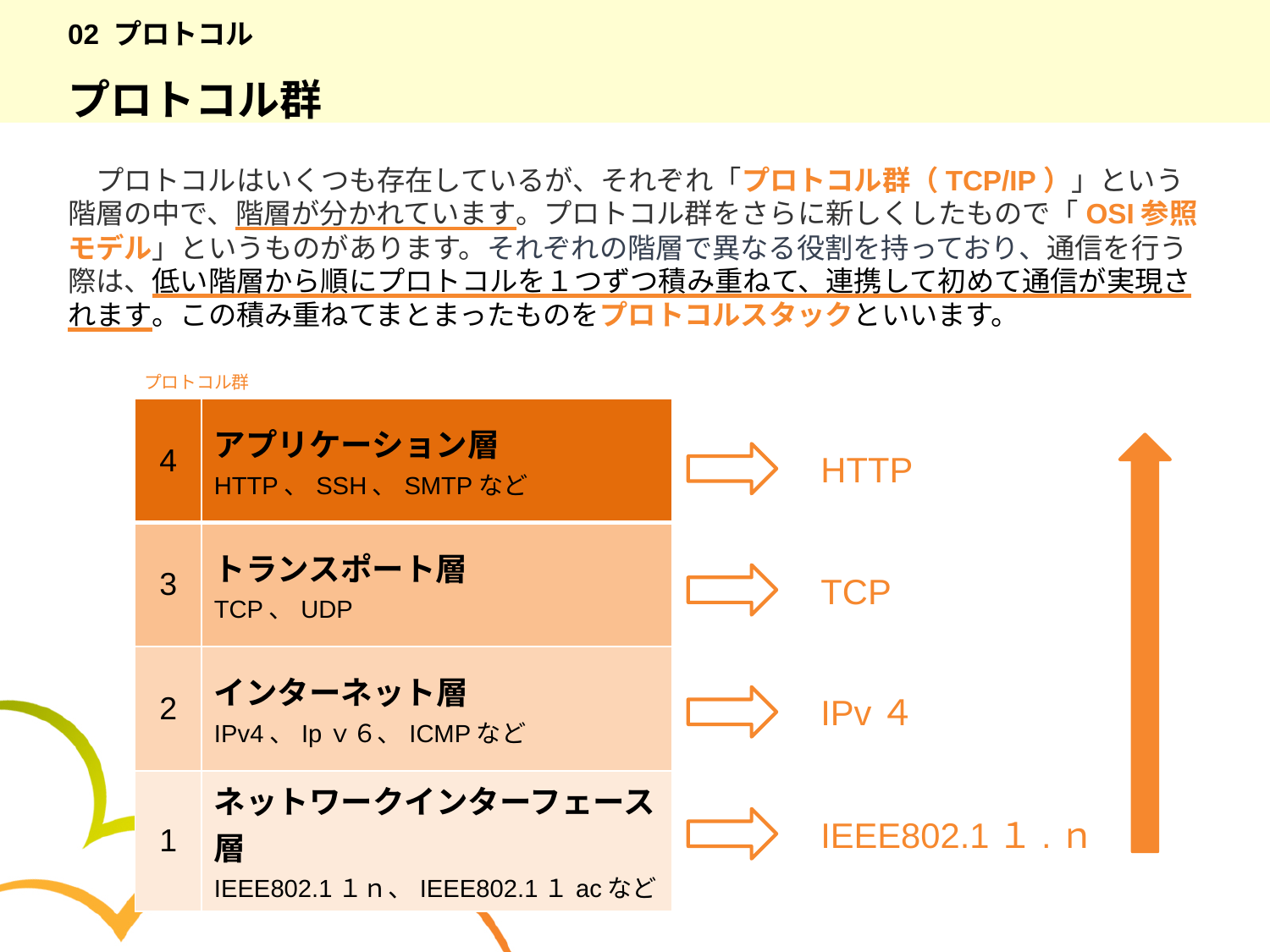

# 02 プロトコル
プロトコル群
　プロトコルはいくつも存在しているが、それぞれ「プロトコル群（TCP/IP）」という階層の中で、階層が分かれています。プロトコル群をさらに新しくしたもので「OSI参照モデル」というものがあります。それぞれの階層で異なる役割を持っており、通信を行う際は、低い階層から順にプロトコルを１つずつ積み重ねて、連携して初めて通信が実現されます。この積み重ねてまとまったものをプロトコルスタックといいます。
プロトコル群
| 4 | アプリケーション層 HTTP、SSH、SMTPなど |
| --- | --- |
| 3 | トランスポート層 TCP、UDP |
| 2 | インターネット層 IPv4、Ipｖ６、ICMPなど |
| 1 | ネットワークインターフェース層 IEEE802.1１ｎ、IEEE802.1１acなど |

HTTP

TCP

IPv４

IEEE802.1１.ｎ